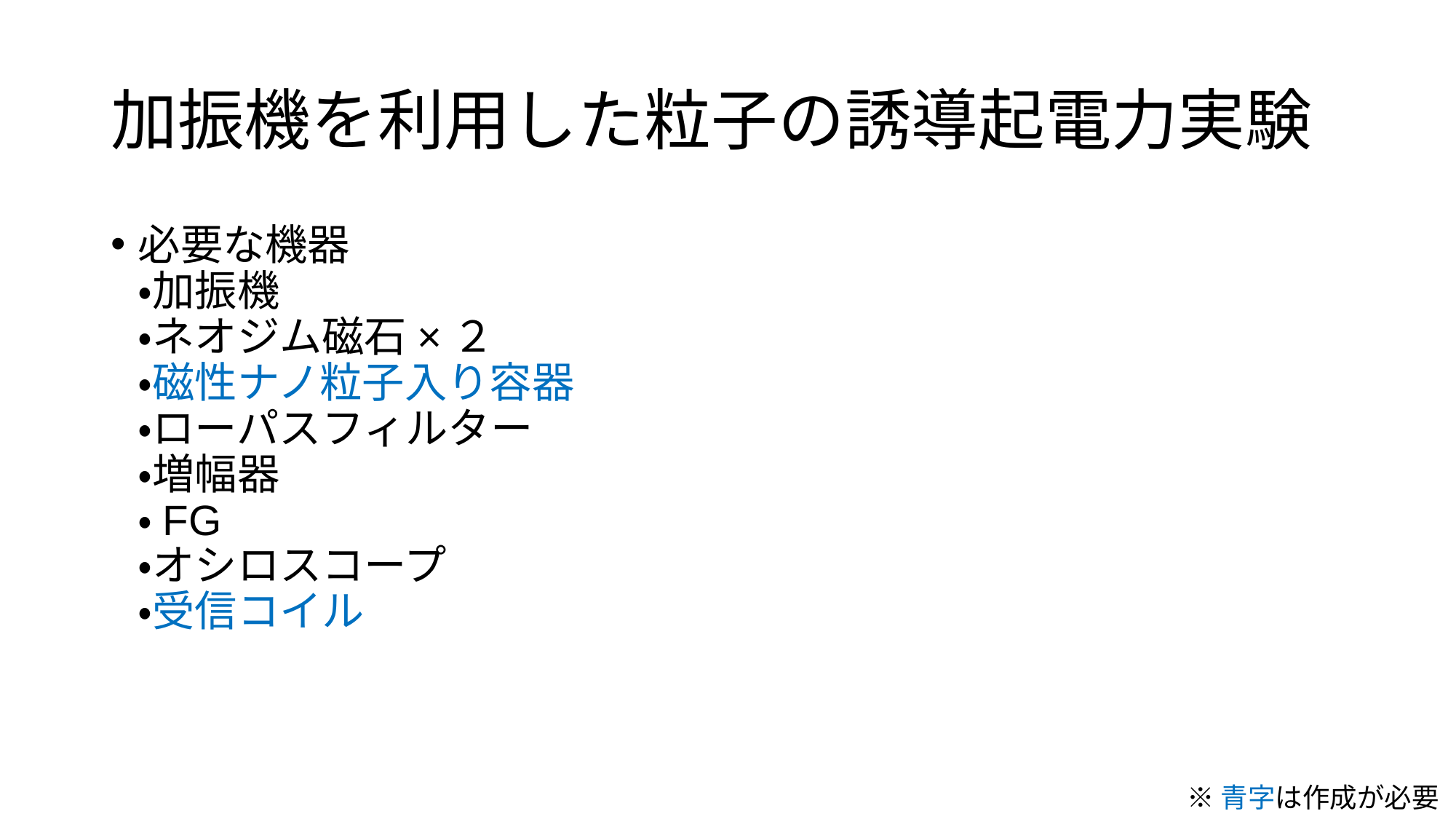

# 加振機を利用した粒子の誘導起電力実験
必要な機器
・加振機
・ネオジム磁石×２
・磁性ナノ粒子入り容器
・ローパスフィルター
・増幅器
・FG
・オシロスコープ
・受信コイル
※青字は作成が必要